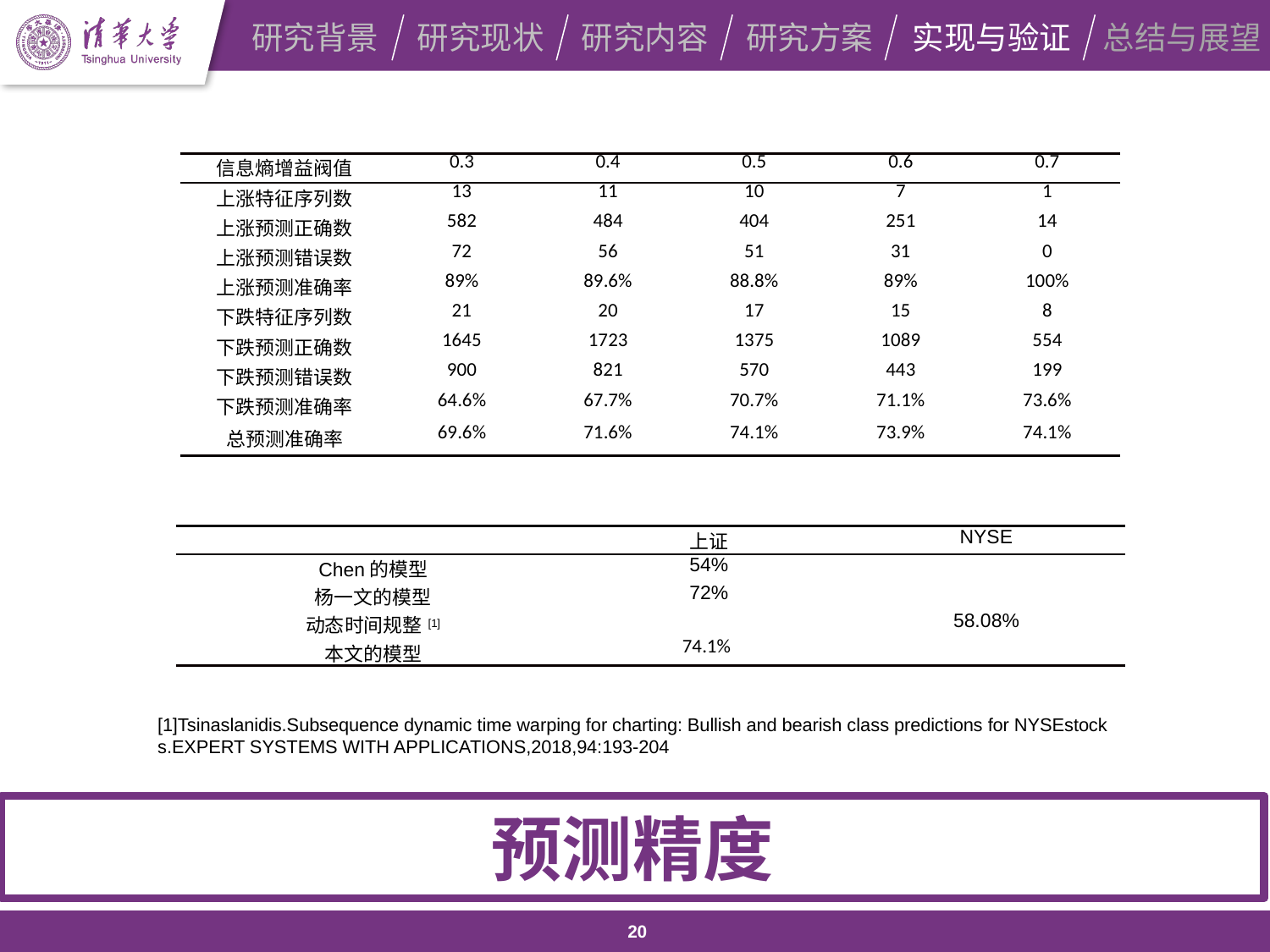

研究背景
研究现状
研究内容
研究方案
实现与验证
总结与展望
| 信息熵增益阀值 | 0.3 | 0.4 | 0.5 | 0.6 | 0.7 |
| --- | --- | --- | --- | --- | --- |
| 上涨特征序列数 | 13 | 11 | 10 | 7 | 1 |
| 上涨预测正确数 | 582 | 484 | 404 | 251 | 14 |
| 上涨预测错误数 | 72 | 56 | 51 | 31 | 0 |
| 上涨预测准确率 | 89% | 89.6% | 88.8% | 89% | 100% |
| 下跌特征序列数 | 21 | 20 | 17 | 15 | 8 |
| 下跌预测正确数 | 1645 | 1723 | 1375 | 1089 | 554 |
| 下跌预测错误数 | 900 | 821 | 570 | 443 | 199 |
| 下跌预测准确率 | 64.6% | 67.7% | 70.7% | 71.1% | 73.6% |
| 总预测准确率 | 69.6% | 71.6% | 74.1% | 73.9% | 74.1% |
|  | 上证 | NYSE |
| --- | --- | --- |
| Chen的模型 | 54% |  |
| 杨一文的模型 | 72% |  |
| 动态时间规整[1] |  | 58.08% |
| 本文的模型 | 74.1% |  |
[1]Tsinaslanidis.Subsequence dynamic time warping for charting: Bullish and bearish class predictions for NYSEstocks.EXPERT SYSTEMS WITH APPLICATIONS,2018,94:193-204
预测精度